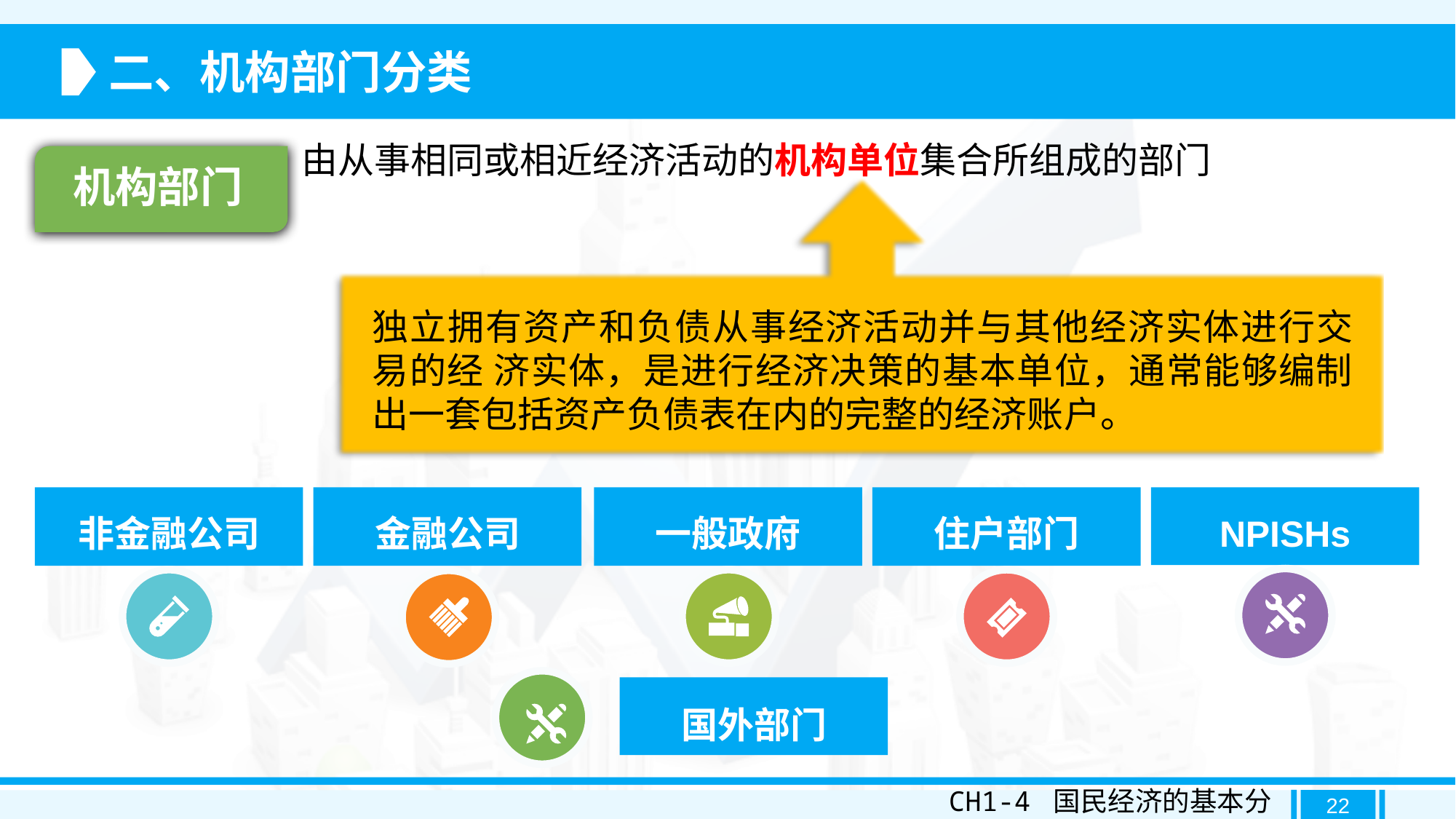

二、机构部门分类

由从事相同或相近经济活动的机构单位集合所组成的部门
机构部门

独立拥有资产和负债从事经济活动并与其他经济实体进行交易的经 济实体，是进行经济决策的基本单位，通常能够编制出一套包括资产负债表在内的完整的经济账户。

非金融公司

金融公司

一般政府

住户部门

NPISHs

国外部门

CH1-4 国民经济的基本分类
22